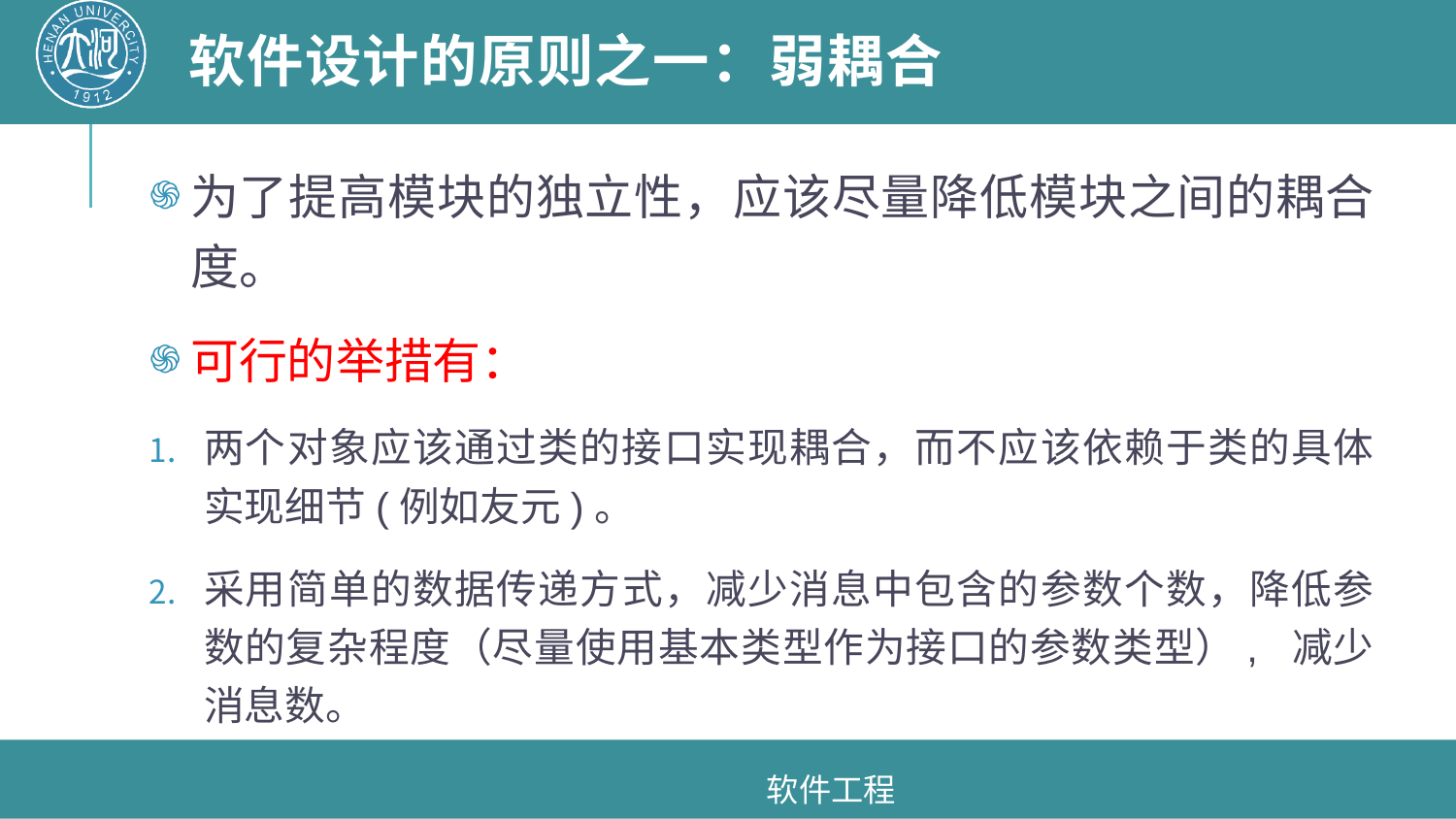

# 软件设计的原则之一：弱耦合
为了提高模块的独立性，应该尽量降低模块之间的耦合度。
可行的举措有：
两个对象应该通过类的接口实现耦合，而不应该依赖于类的具体实现细节(例如友元)。
采用简单的数据传递方式，减少消息中包含的参数个数，降低参数的复杂程度（尽量使用基本类型作为接口的参数类型）,  减少消息数。

软件工程
149